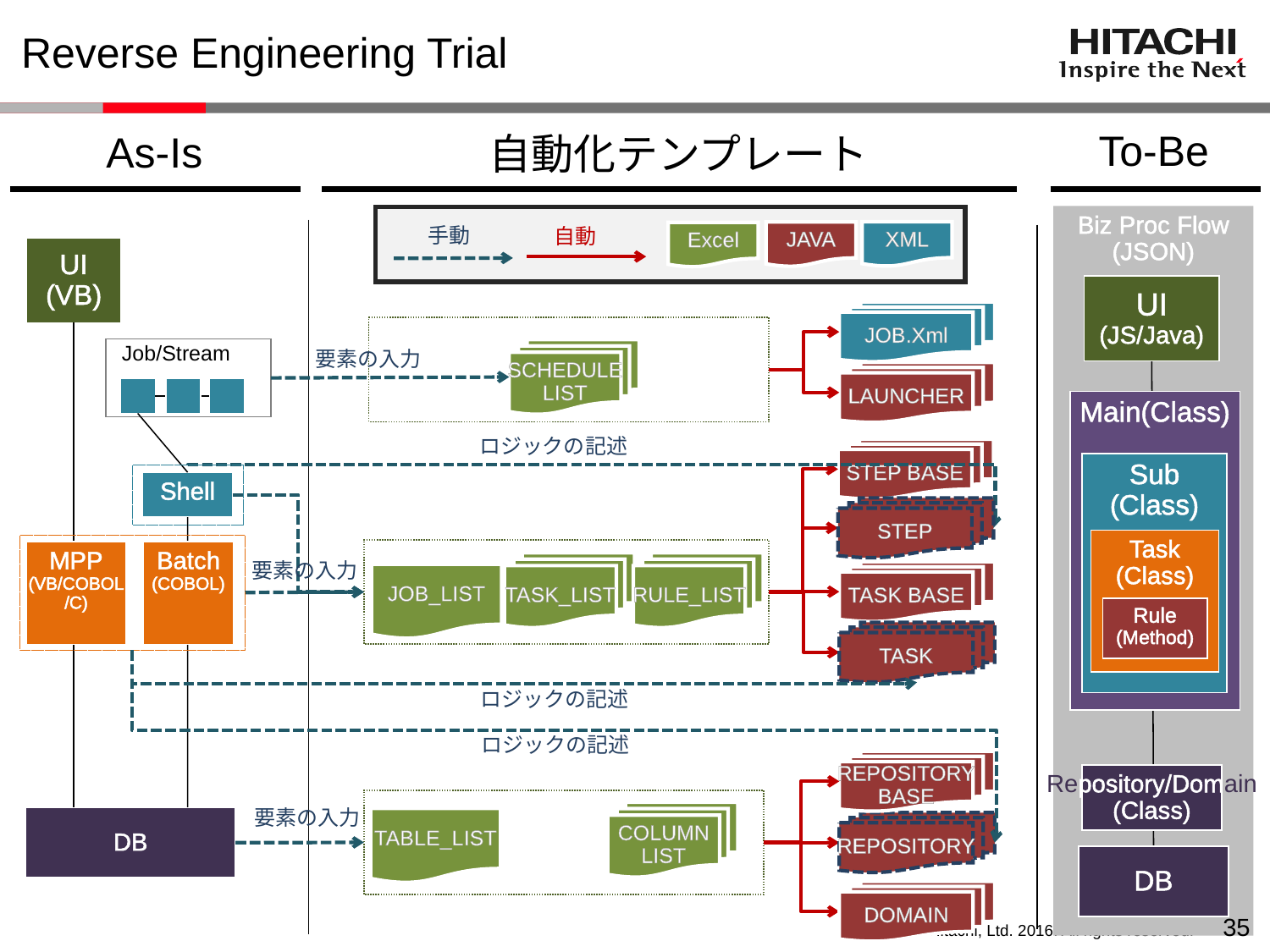

Reverse Engineering Trial
To-Be
As-Is
自動化テンプレート
Biz Proc Flow
(JSON)

手動
自動
XML
JAVA
Excel
UI
(VB)
UI
(JS/Java)
JOB.Xml
要素の入力

Job/Stream

SCHEDULE
LIST
LAUNCHER

Main(Class)
ロジックの記述
STEP BASE
Sub
(Class)

Shell
STEP
要素の入力
Task
(Class)

MPP
(VB/COBOL
/C)
Batch
(COBOL)
TASK_LIST
RULE_LIST
TASK BASE
JOB_LIST
Rule
(Method)
TASK
ロジックの記述
ロジックの記述
REPOSITORY
BASE
Repository/Domain
(Class)
要素の入力

COLUMN
LIST
DB
TABLE_LIST
REPOSITORY
DB
DOMAIN
35